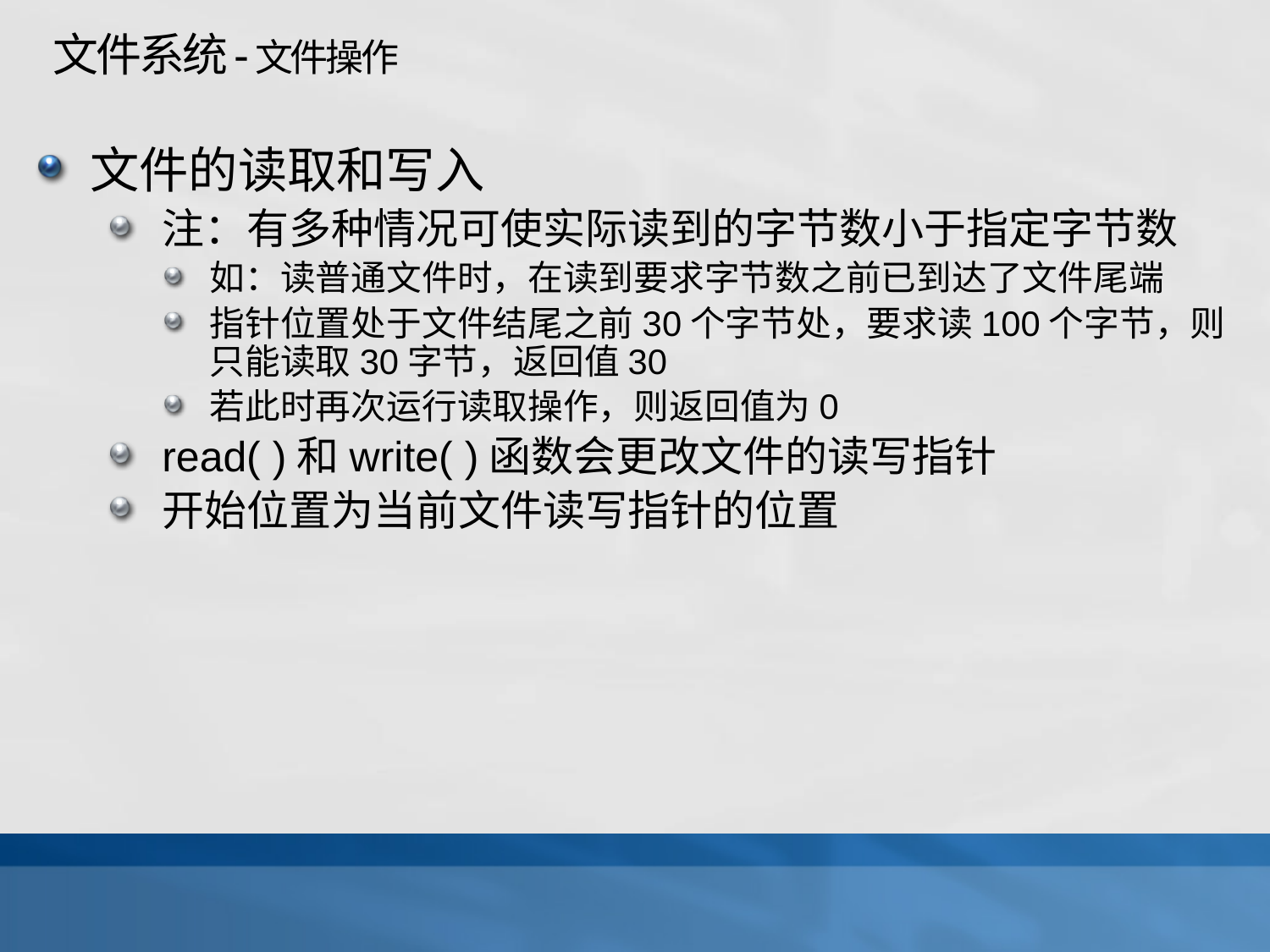

# 文件系统-文件操作
文件的读取和写入
注：有多种情况可使实际读到的字节数小于指定字节数
如：读普通文件时，在读到要求字节数之前已到达了文件尾端
指针位置处于文件结尾之前30个字节处，要求读100个字节，则只能读取30字节，返回值30
若此时再次运行读取操作，则返回值为0
read( )和write( )函数会更改文件的读写指针
开始位置为当前文件读写指针的位置